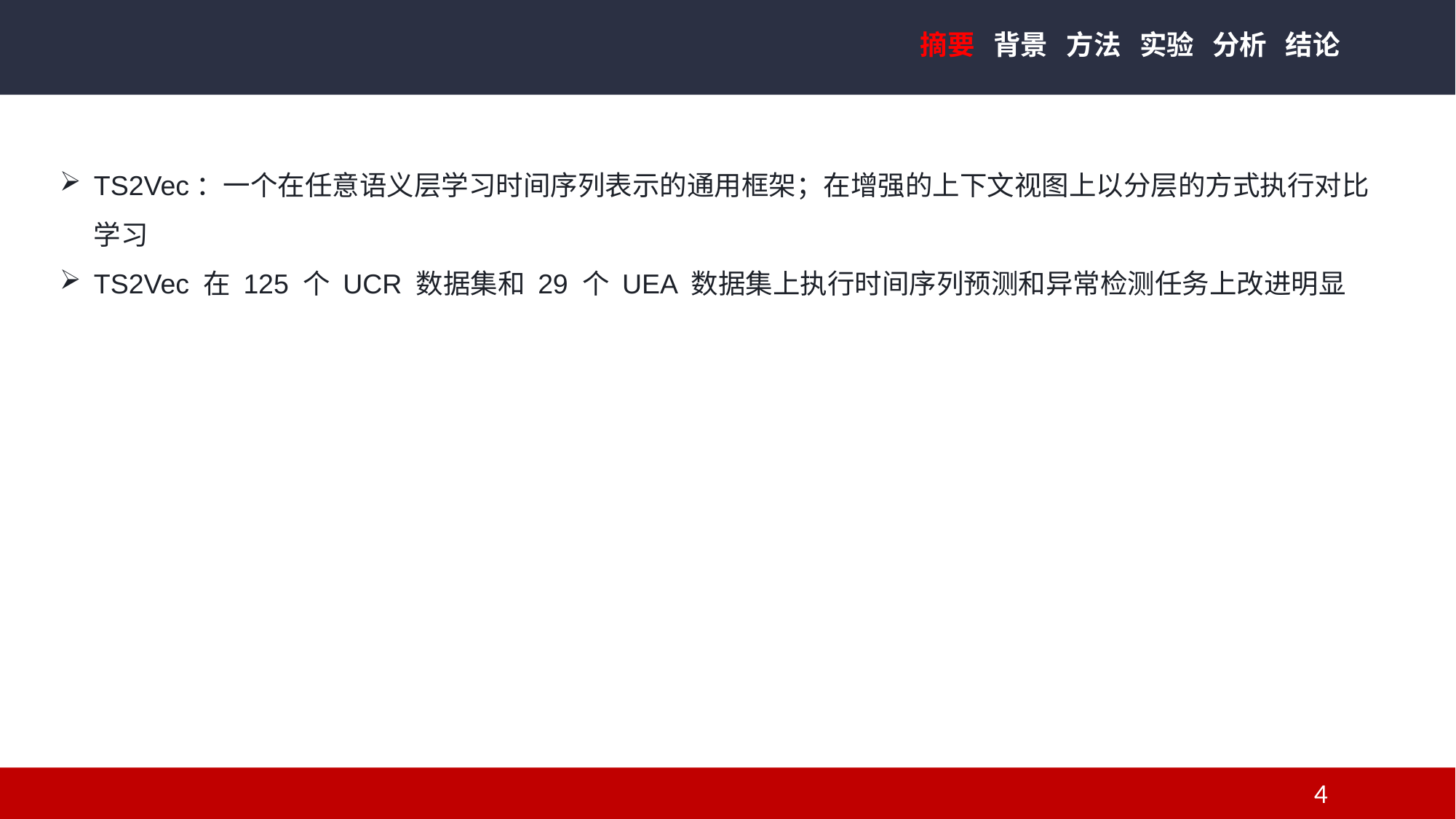

摘要   背景   方法   实验   分析   结论
TS2Vec：一个在任意语义层学习时间序列表示的通用框架；在增强的上下文视图上以分层的方式执行对比学习
TS2Vec 在 125 个 UCR 数据集和 29 个 UEA 数据集上执行时间序列预测和异常检测任务上改进明显
4